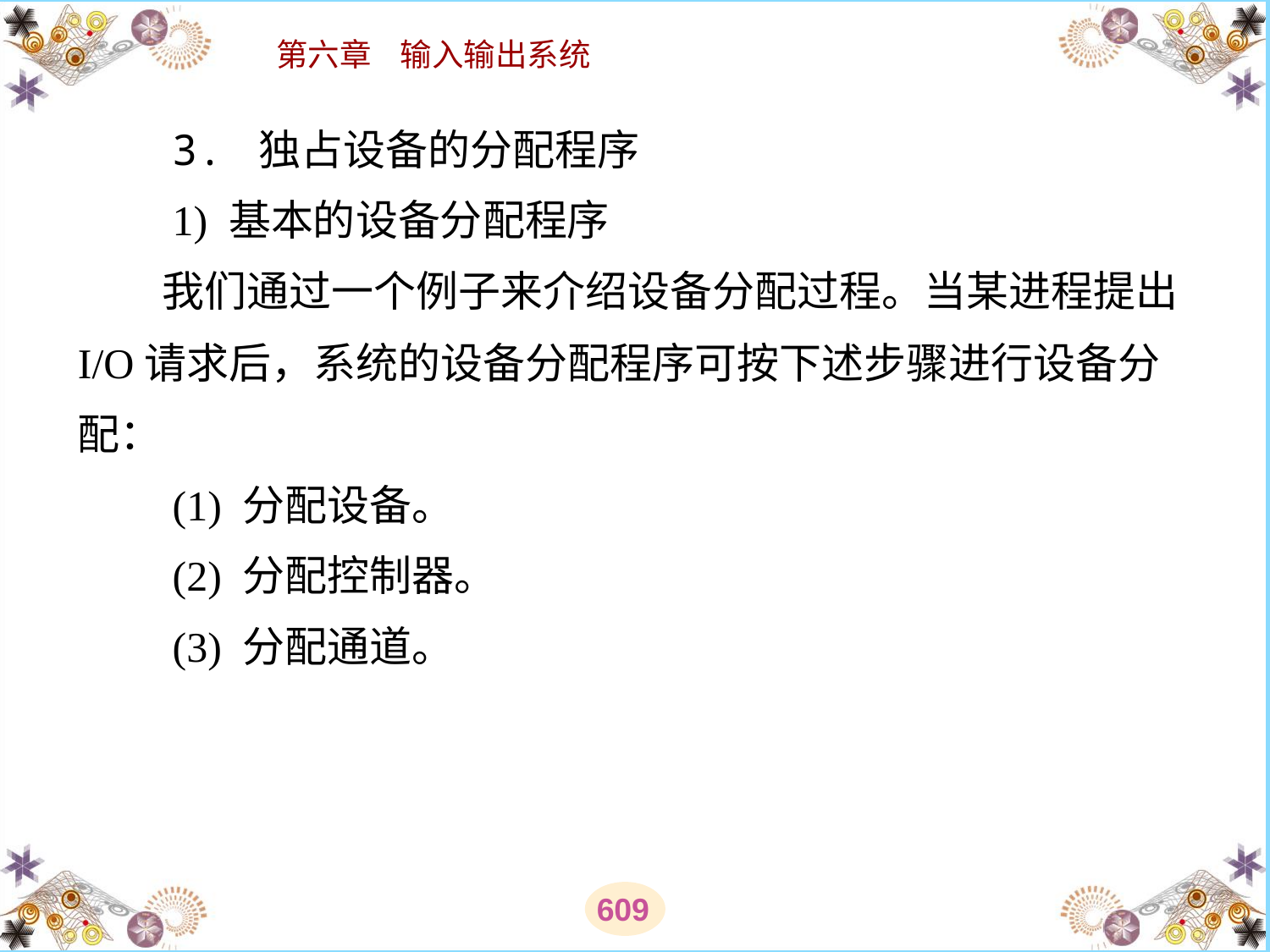

# 3. 独占设备的分配程序 　　1) 基本的设备分配程序 　　我们通过一个例子来介绍设备分配过程。当某进程提出I/O请求后，系统的设备分配程序可按下述步骤进行设备分配： 　　(1) 分配设备。 　　(2) 分配控制器。 　　(3) 分配通道。